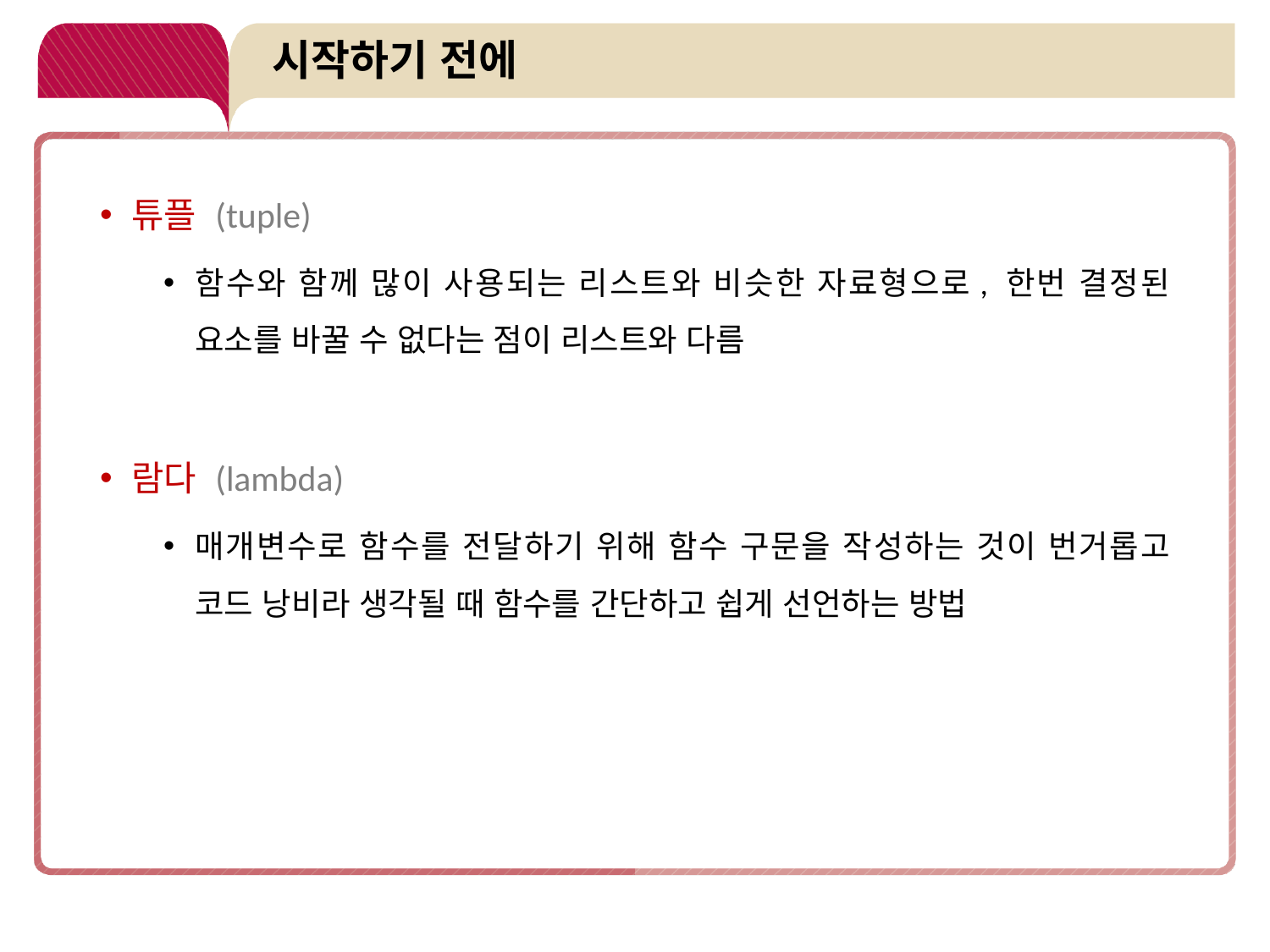

# 시작하기 전에
튜플 (tuple)
함수와 함께 많이 사용되는 리스트와 비슷한 자료형으로, 한번 결정된 요소를 바꿀 수 없다는 점이 리스트와 다름

람다 (lambda)
매개변수로 함수를 전달하기 위해 함수 구문을 작성하는 것이 번거롭고 코드 낭비라 생각될 때 함수를 간단하고 쉽게 선언하는 방법